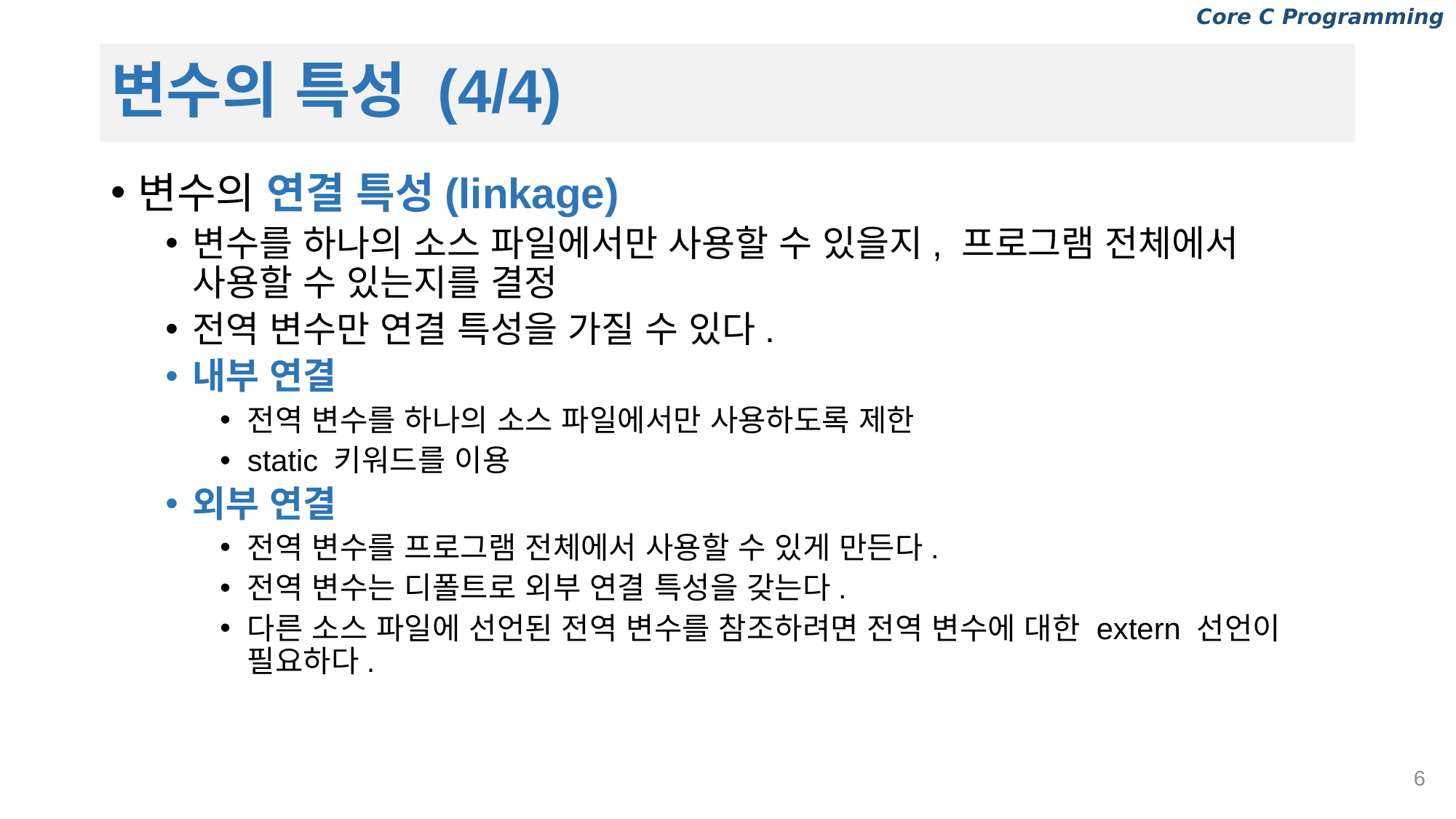

# 변수의 특성 (4/4)
변수의 연결 특성(linkage)
변수를 하나의 소스 파일에서만 사용할 수 있을지, 프로그램 전체에서 사용할 수 있는지를 결정
전역 변수만 연결 특성을 가질 수 있다.
내부 연결
전역 변수를 하나의 소스 파일에서만 사용하도록 제한
static 키워드를 이용
외부 연결
전역 변수를 프로그램 전체에서 사용할 수 있게 만든다.
전역 변수는 디폴트로 외부 연결 특성을 갖는다.
다른 소스 파일에 선언된 전역 변수를 참조하려면 전역 변수에 대한 extern 선언이 필요하다.

6